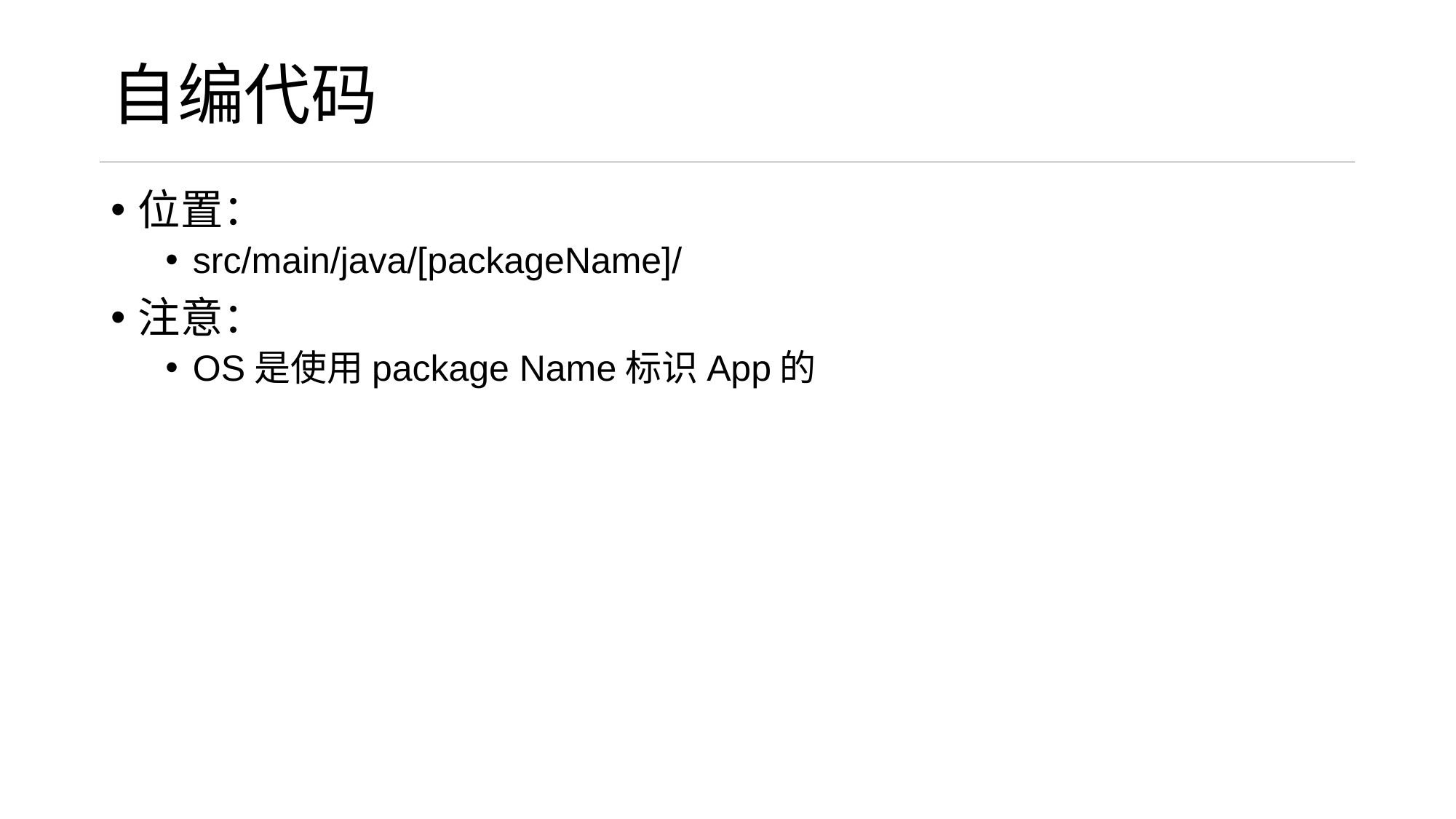

# 自编代码
位置：
src/main/java/[packageName]/
注意：
OS是使用package Name标识App的